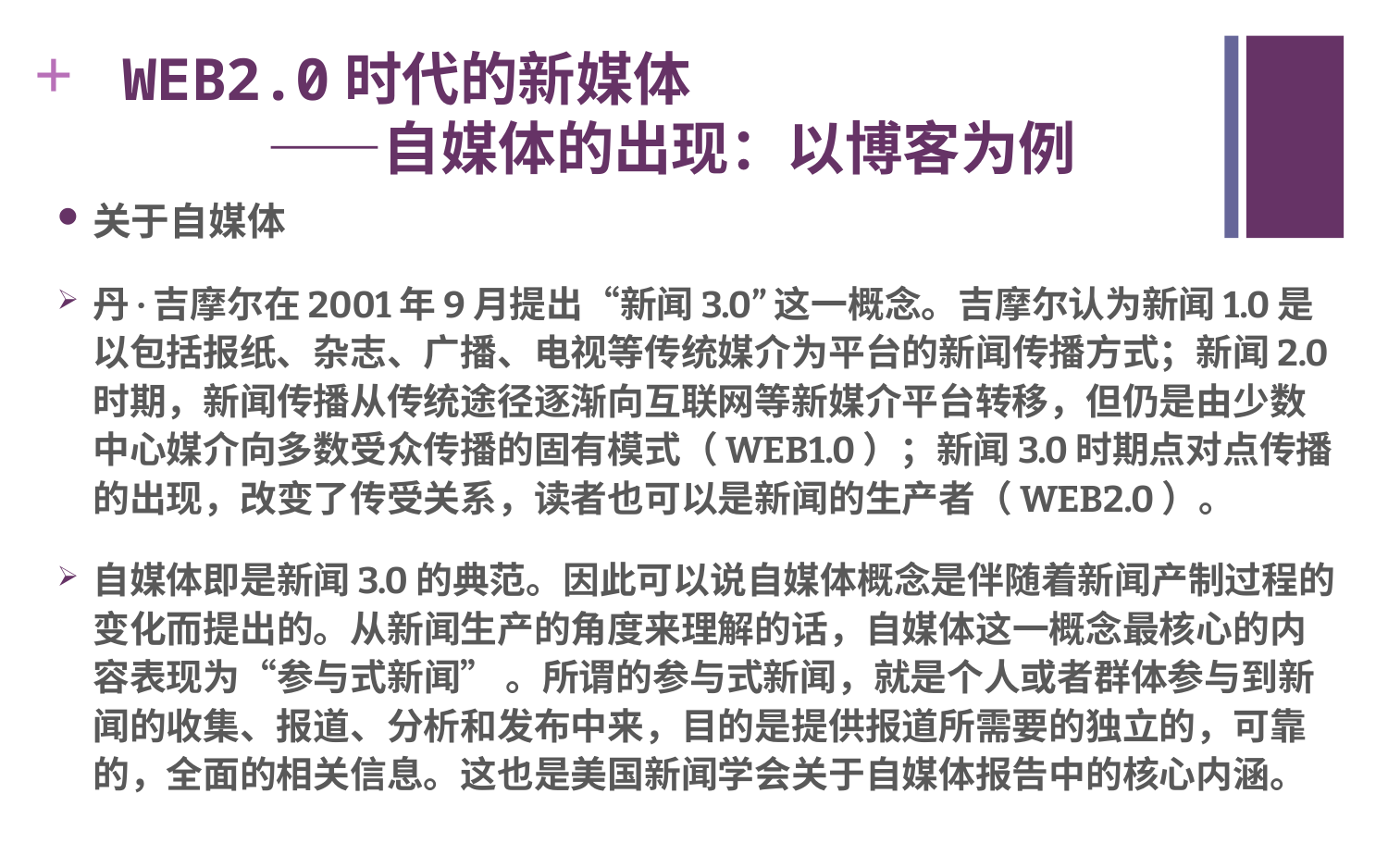

# WEB2.0时代的新媒体 ——自媒体的出现：以博客为例
关于自媒体
丹·吉摩尔在2001年9月提出“新闻3.0”这一概念。吉摩尔认为新闻1.0是以包括报纸、杂志、广播、电视等传统媒介为平台的新闻传播方式；新闻2.0时期，新闻传播从传统途径逐渐向互联网等新媒介平台转移，但仍是由少数中心媒介向多数受众传播的固有模式（WEB1.0）；新闻3.0时期点对点传播的出现，改变了传受关系，读者也可以是新闻的生产者（WEB2.0）。
自媒体即是新闻3.0的典范。因此可以说自媒体概念是伴随着新闻产制过程的变化而提出的。从新闻生产的角度来理解的话，自媒体这一概念最核心的内容表现为“参与式新闻” 。所谓的参与式新闻，就是个人或者群体参与到新闻的收集、报道、分析和发布中来，目的是提供报道所需要的独立的，可靠的，全面的相关信息。这也是美国新闻学会关于自媒体报告中的核心内涵。